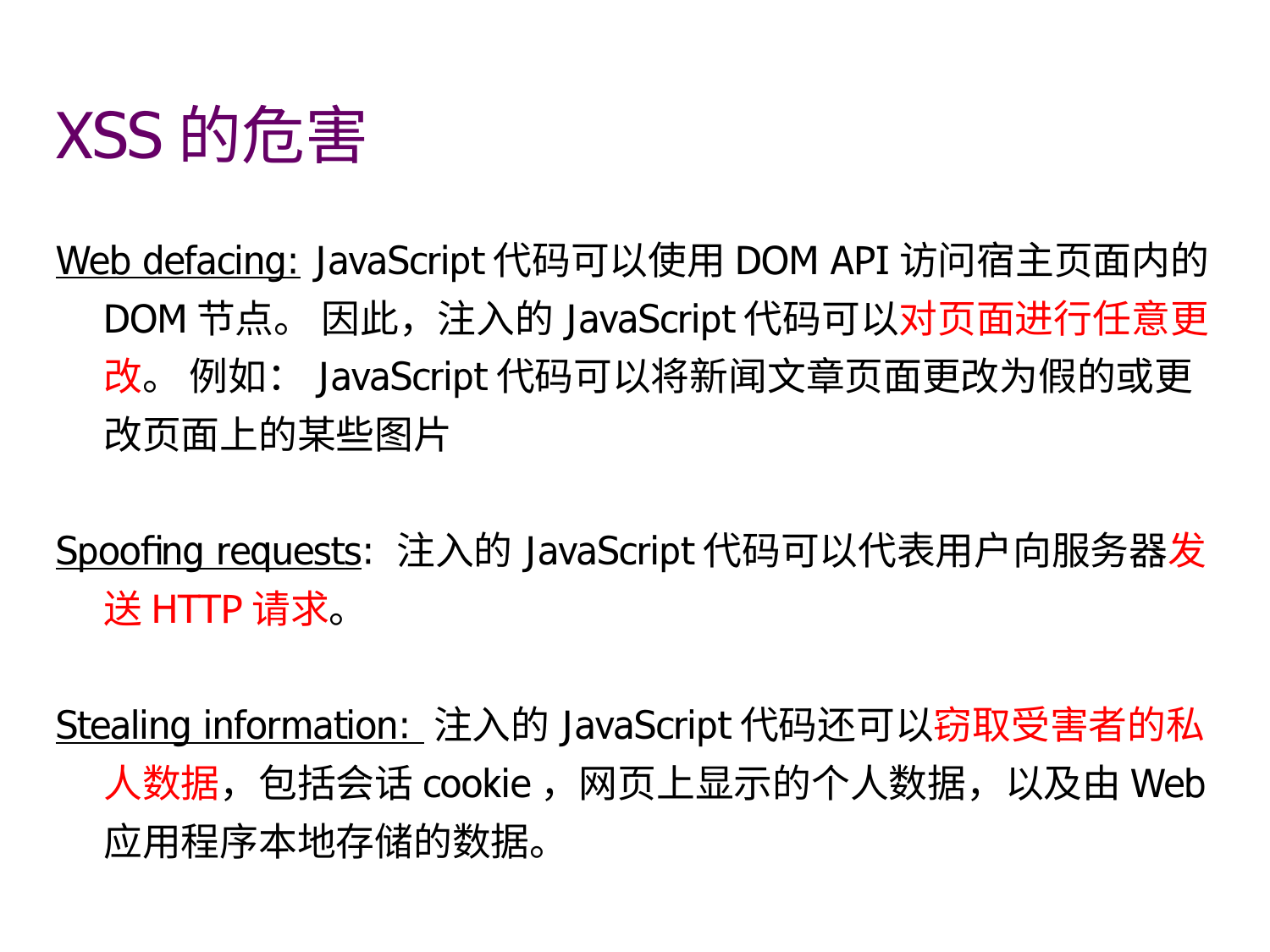

# XSS的危害
Web defacing: JavaScript代码可以使用DOM API访问宿主页面内的DOM节点。 因此，注入的JavaScript代码可以对页面进行任意更改。 例如：JavaScript代码可以将新闻文章页面更改为假的或更改页面上的某些图片

Spoofing requests: 注入的JavaScript代码可以代表用户向服务器发送HTTP请求。

Stealing information: 注入的JavaScript代码还可以窃取受害者的私人数据，包括会话cookie，网页上显示的个人数据，以及由Web应用程序本地存储的数据。